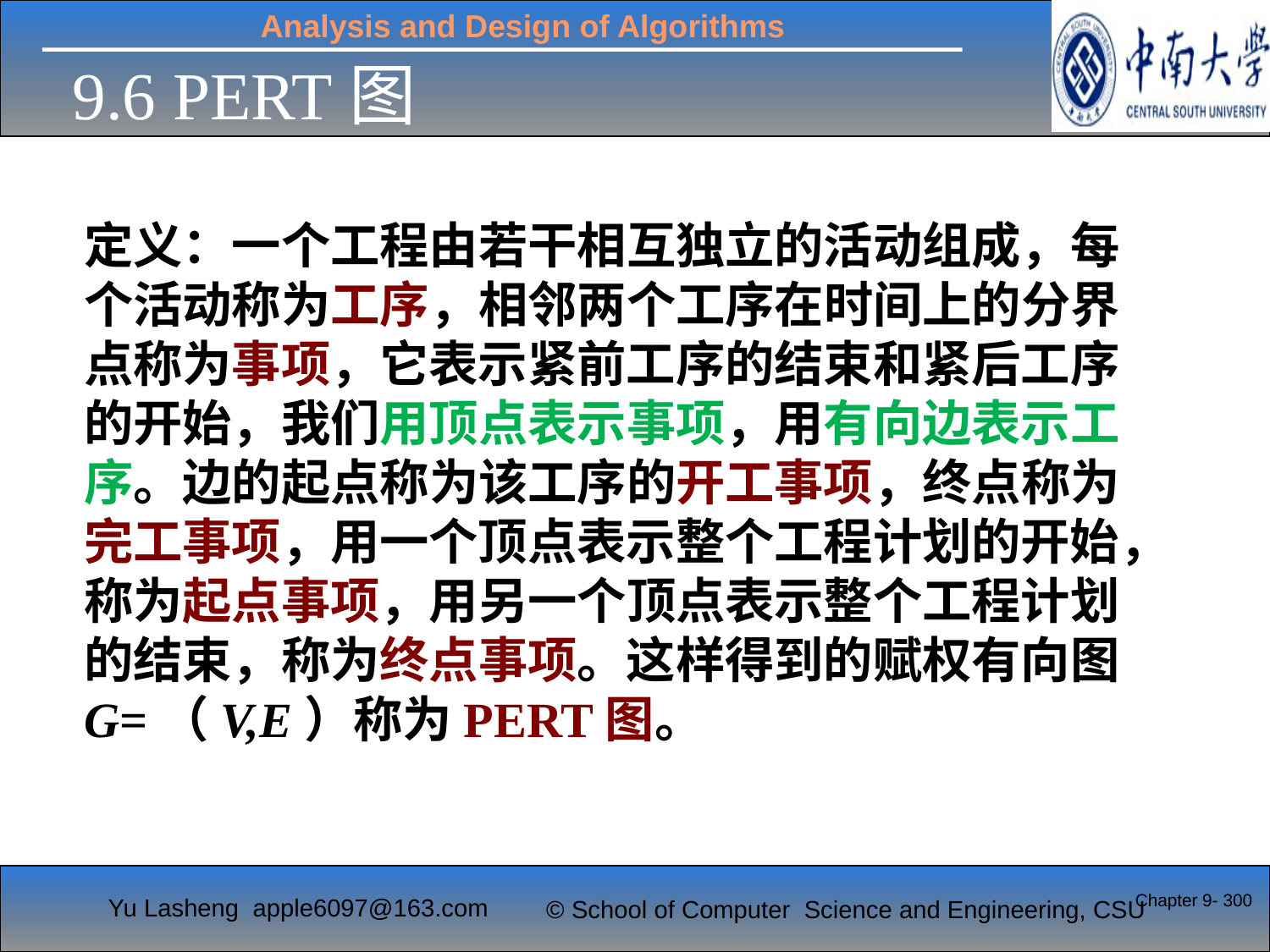

9.6 PERT图
定义：一个工程由若干相互独立的活动组成，每
个活动称为工序，相邻两个工序在时间上的分界
点称为事项，它表示紧前工序的结束和紧后工序
的开始，我们用顶点表示事项，用有向边表示工
序。边的起点称为该工序的开工事项，终点称为
完工事项，用一个顶点表示整个工程计划的开始，
称为起点事项，用另一个顶点表示整个工程计划
的结束，称为终点事项。这样得到的赋权有向图
G=（V,E）称为PERT图。
Chapter 9- 300